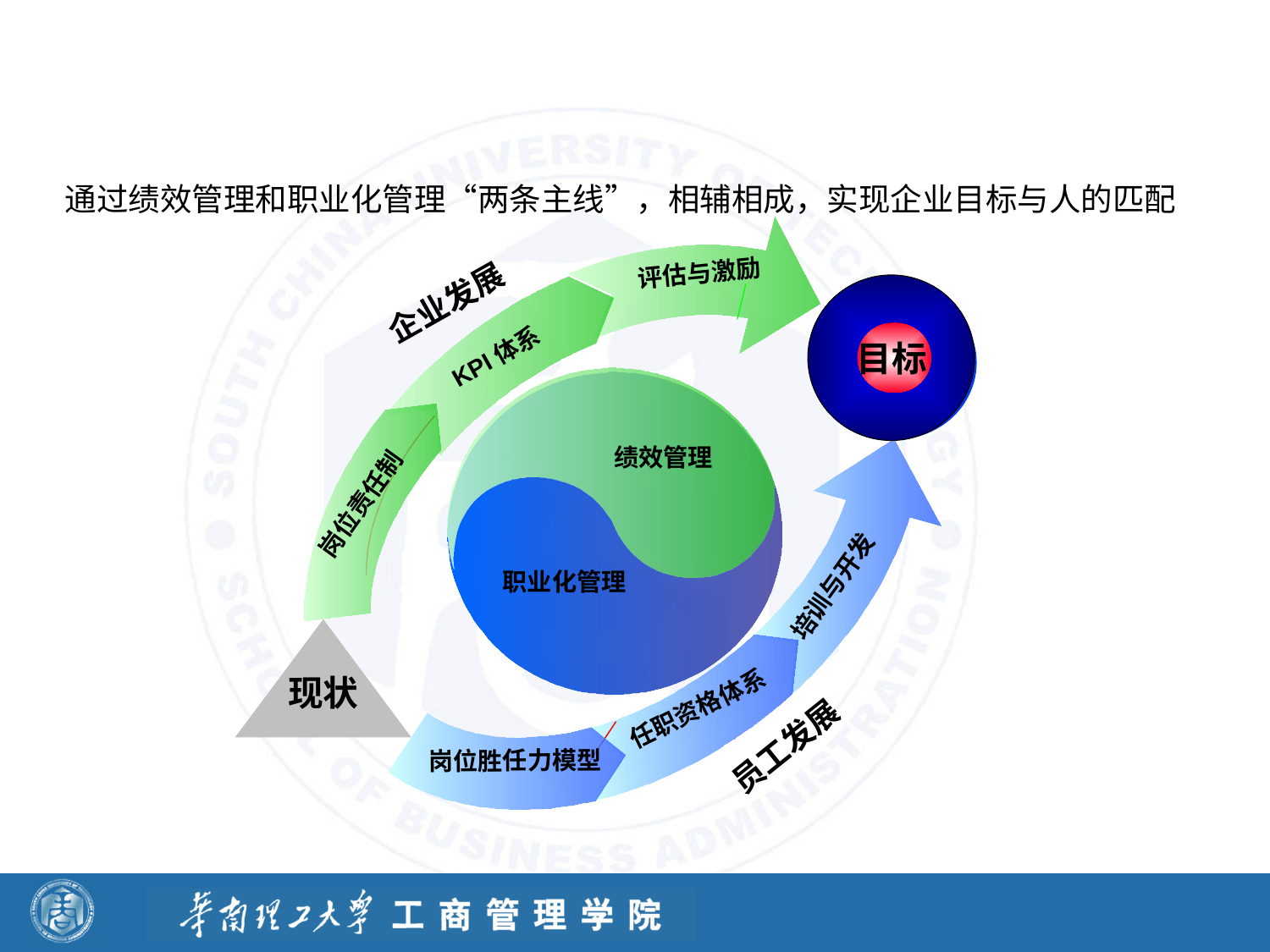

# 人与事匹配：两条主线
通过绩效管理和职业化管理“两条主线”，相辅相成，实现企业目标与人的匹配

评估与激励

企业发展

KPI体系
目标

绩效管理

岗位责任制
职业化管理
培训与开发

现状
任职资格体系

员工发展

岗位胜任力模型